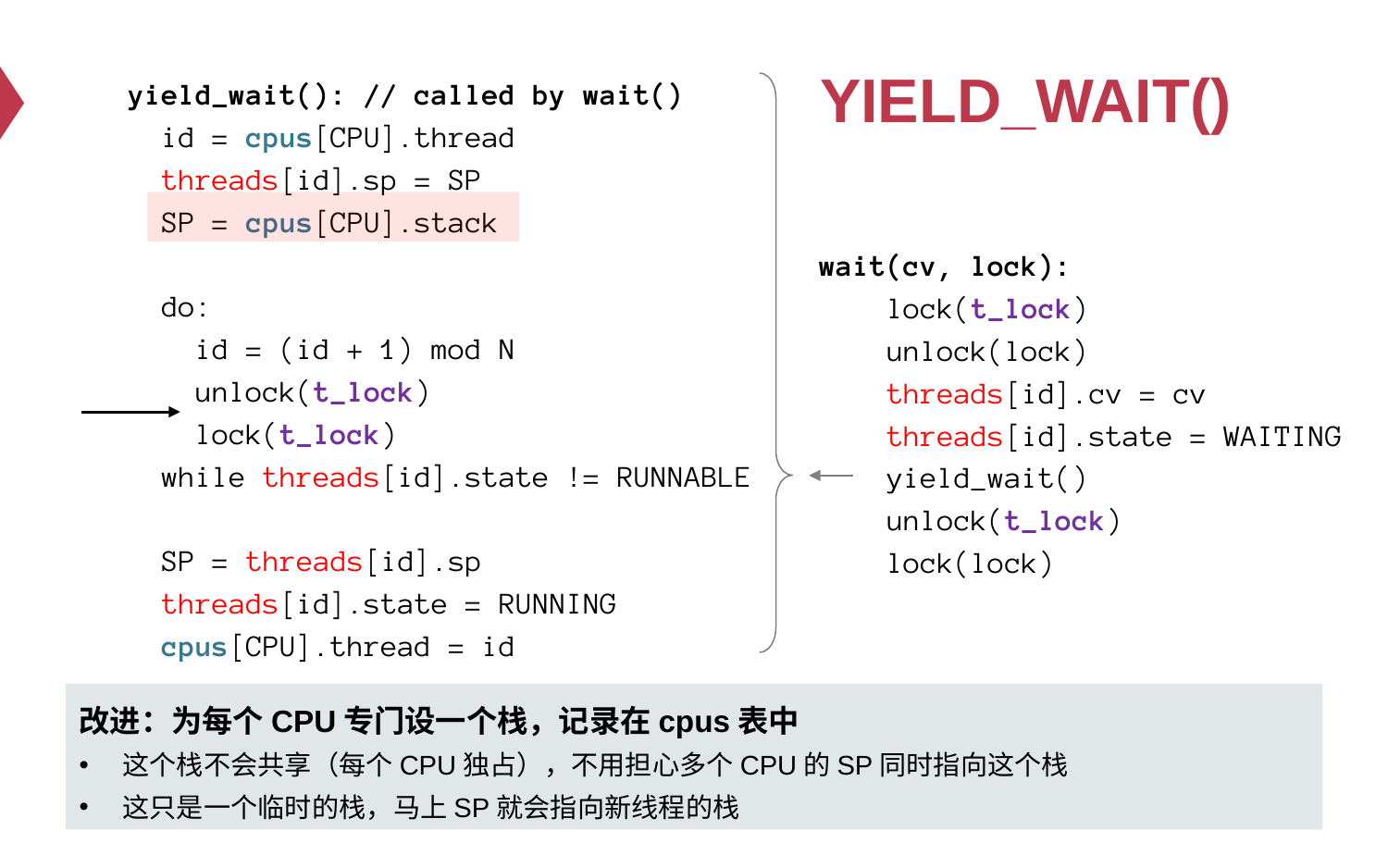

# YIELD_WAIT()
yield_wait(): // called by wait()
  id = cpus[CPU].thread
  threads[id].sp = SP
  SP = cpus[CPU].stack

  do:
    id = (id + 1) mod N
    unlock(t_lock)
    lock(t_lock)
  while threads[id].state != RUNNABLE

  SP = threads[id].sp
  threads[id].state = RUNNING
  cpus[CPU].thread = id

wait(cv, lock):
    lock(t_lock)
    unlock(lock)
    threads[id].cv = cv
    threads[id].state = WAITING
    yield_wait()
    unlock(t_lock)
    lock(lock)
改进：为每个CPU专门设一个栈，记录在cpus表中
这个栈不会共享（每个CPU独占），不用担心多个CPU的SP同时指向这个栈
这只是一个临时的栈，马上SP就会指向新线程的栈